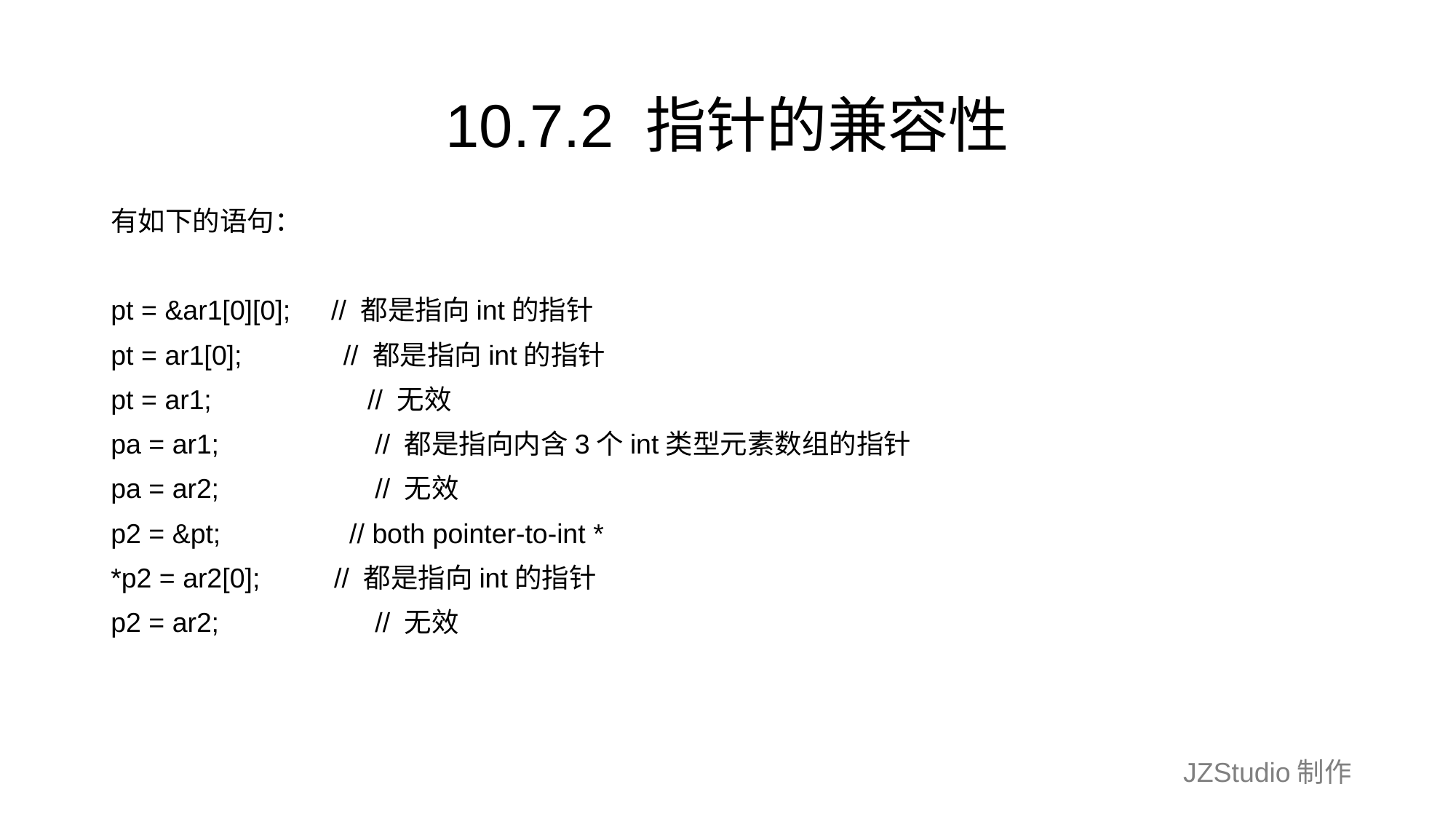

# 10.7.2 指针的兼容性
有如下的语句：

pt = &ar1[0][0];　// 都是指向int的指针
pt = ar1[0];　　　 // 都是指向int的指针
pt = ar1;　　　　　 // 无效
pa = ar1;　　　　　 // 都是指向内含3个int类型元素数组的指针
pa = ar2;　　　　　 // 无效
p2 = &pt;　　　　 // both pointer-to-int *
*p2 = ar2[0];　　 // 都是指向int的指针
p2 = ar2;　　　　　 // 无效